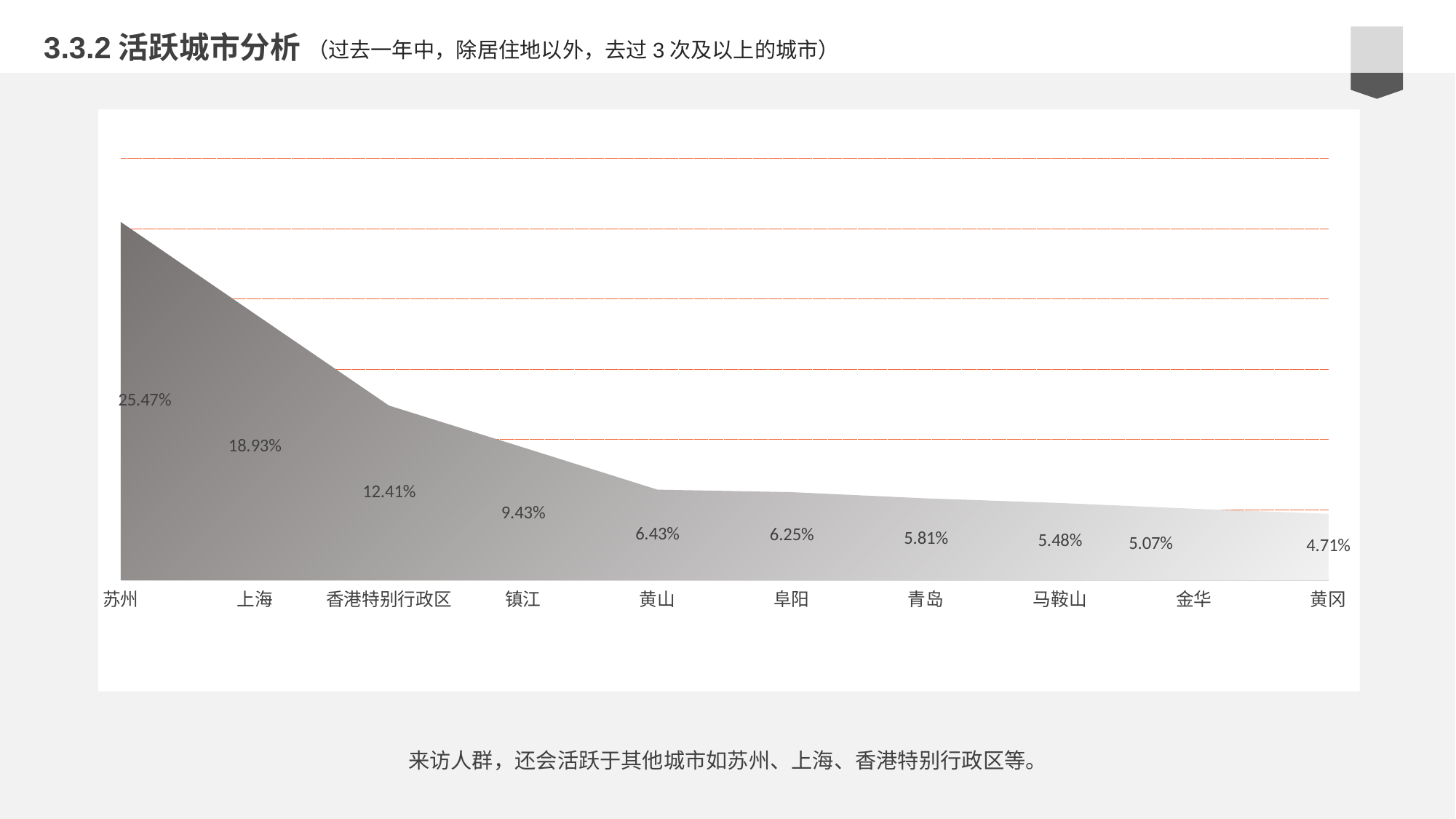

3.3.2活跃城市分析
73
（过去一年中，除居住地以外，去过3次及以上的城市）

### Chart

| Category | 占比 |
|---|---|
| 苏州 | 0.2547 |
| 上海 | 0.1893 |
| 香港特别行政区 | 0.1241 |
| 镇江 | 0.0943 |
| 黄山 | 0.0643 |
| 阜阳 | 0.0625 |
| 青岛 | 0.0581 |
| 马鞍山 | 0.0548 |
| 金华 | 0.0507 |
| 黄冈 | 0.0471 |
来访人群，还会活跃于其他城市如苏州、上海、香港特别行政区等。